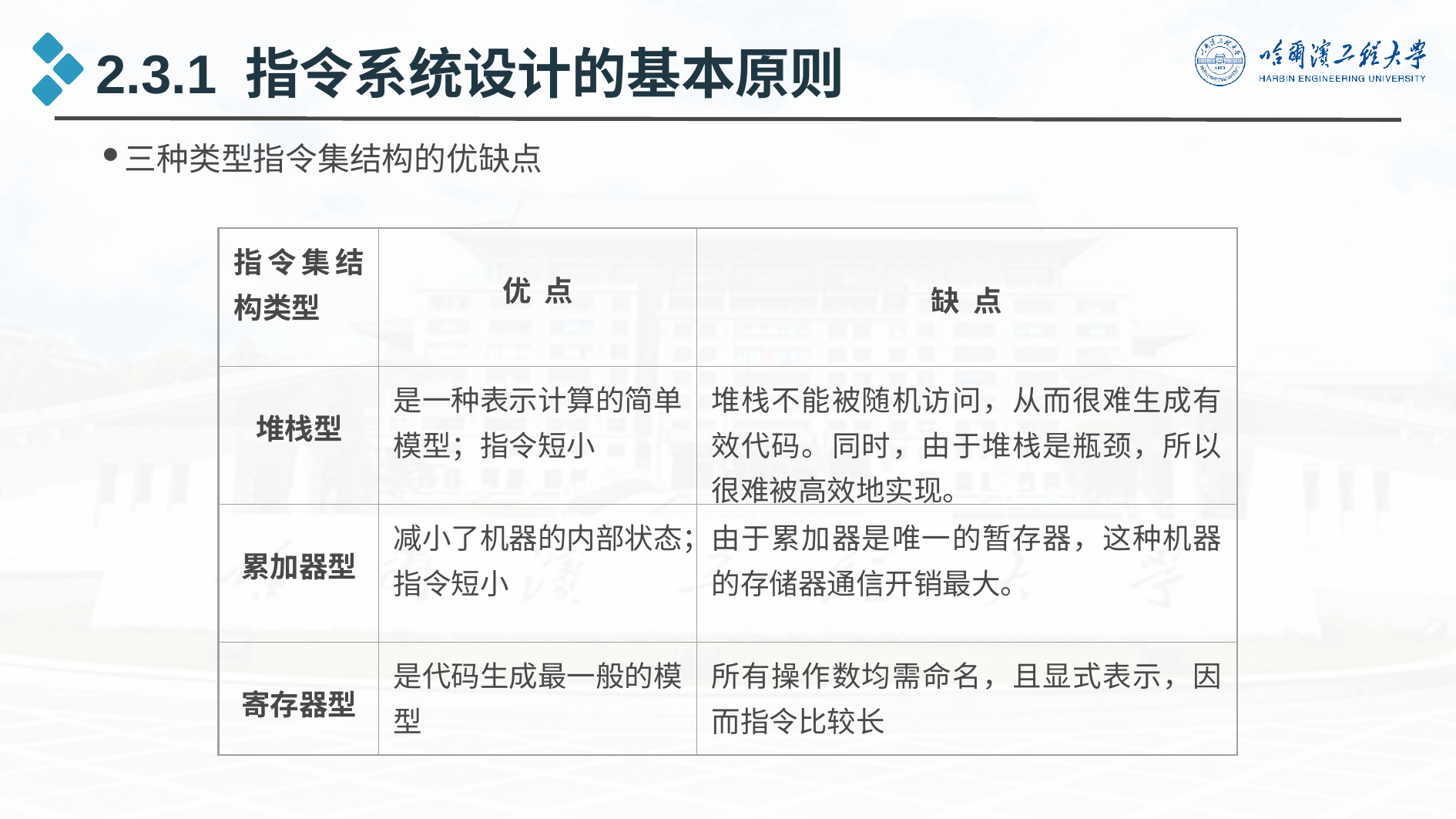

2.3.1 指令系统设计的基本原则

三种类型指令集结构的优缺点

指令集结构类型

优  点

缺  点

堆栈型

是一种表示计算的简单模型；指令短小

堆栈不能被随机访问，从而很难生成有效代码。同时，由于堆栈是瓶颈，所以很难被高效地实现。

累加器型

减小了机器的内部状态；指令短小

由于累加器是唯一的暂存器，这种机器的存储器通信开销最大。

寄存器型

是代码生成最一般的模型

所有操作数均需命名，且显式表示，因而指令比较长